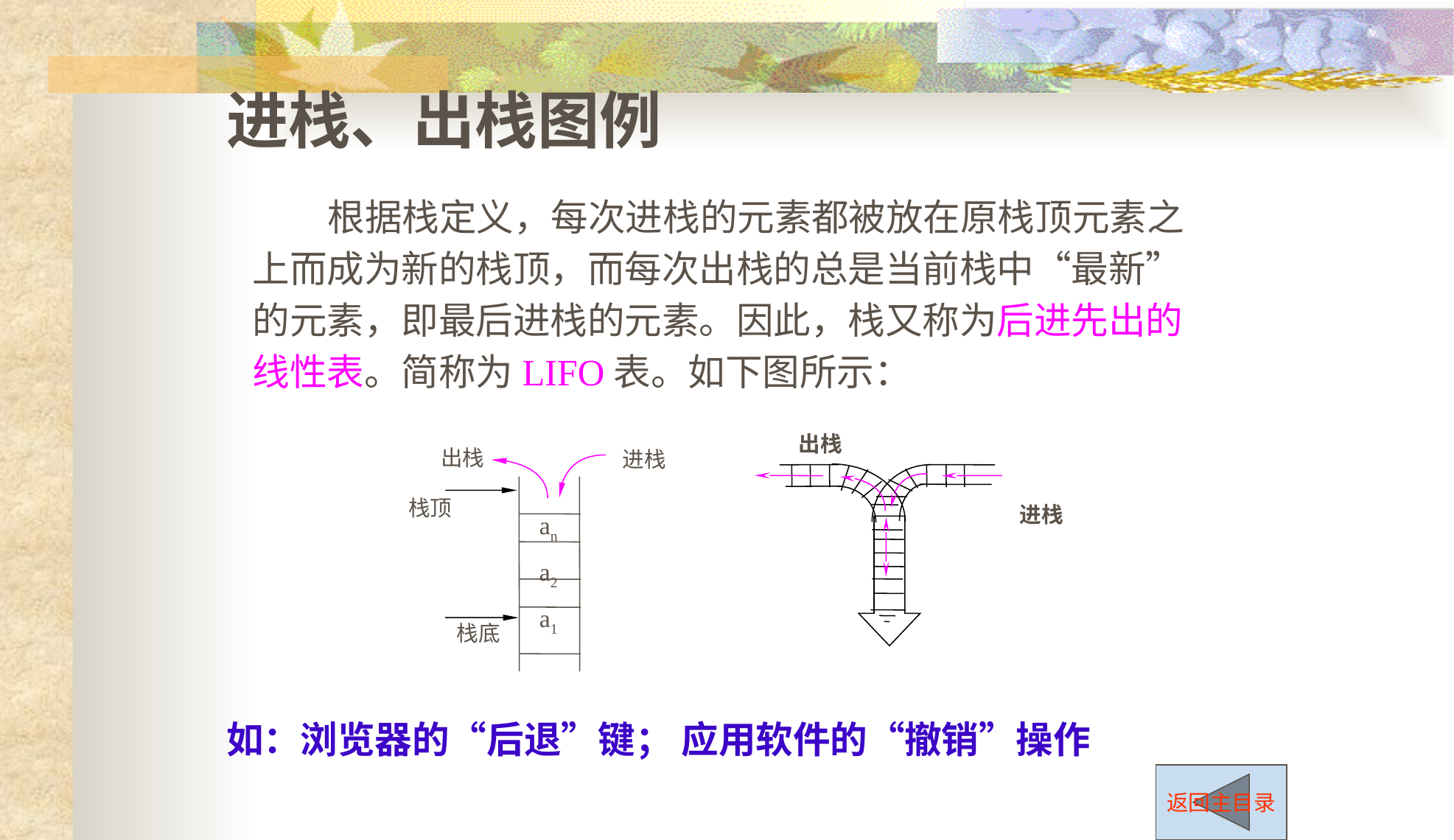

进栈、出栈图例
        根据栈定义，每次进栈的元素都被放在原栈顶元素之上而成为新的栈顶，而每次出栈的总是当前栈中“最新”的元素，即最后进栈的元素。因此，栈又称为后进先出的线性表。简称为LIFO表。如下图所示：
出栈
出栈
进栈

栈顶

进栈

an
a2
a1

栈底

如：浏览器的“后退”键； 应用软件的“撤销”操作
返回主目录